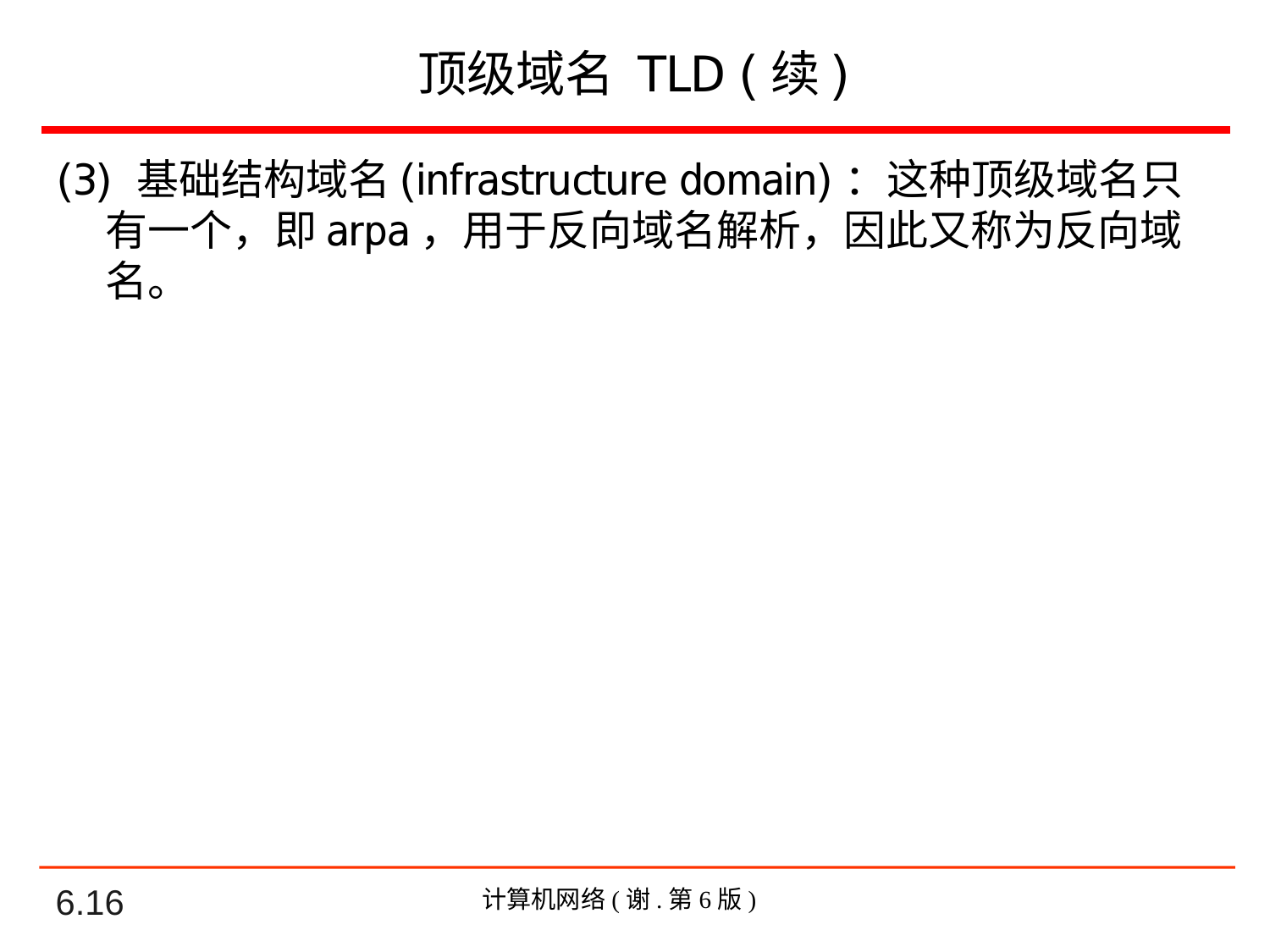

# 顶级域名 TLD (续)
(3) 基础结构域名(infrastructure domain)：这种顶级域名只有一个，即arpa，用于反向域名解析，因此又称为反向域名。